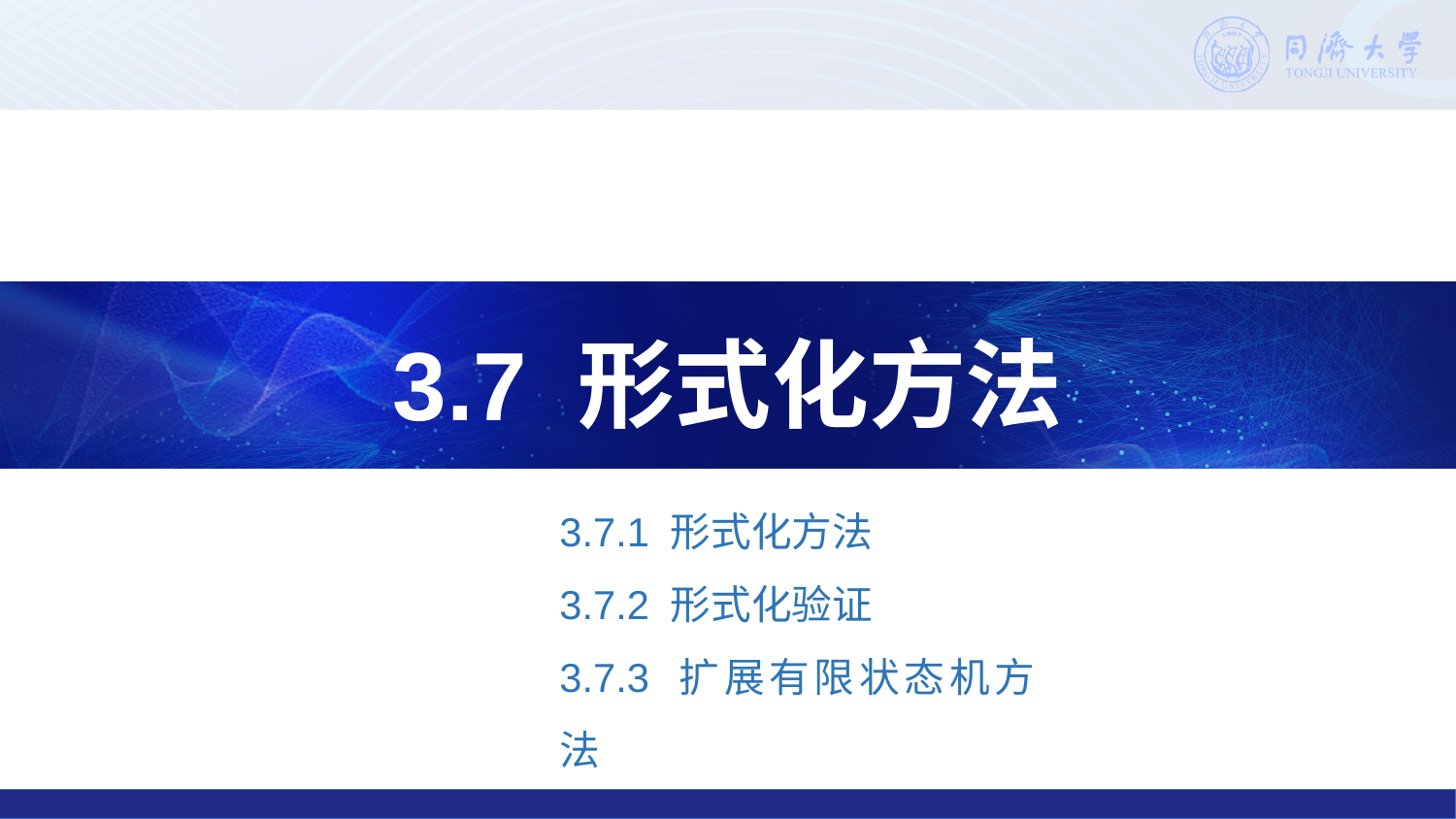

3.7 形式化方法
3.7.1 形式化方法
3.7.2 形式化验证
3.7.3 扩展有限状态机方法